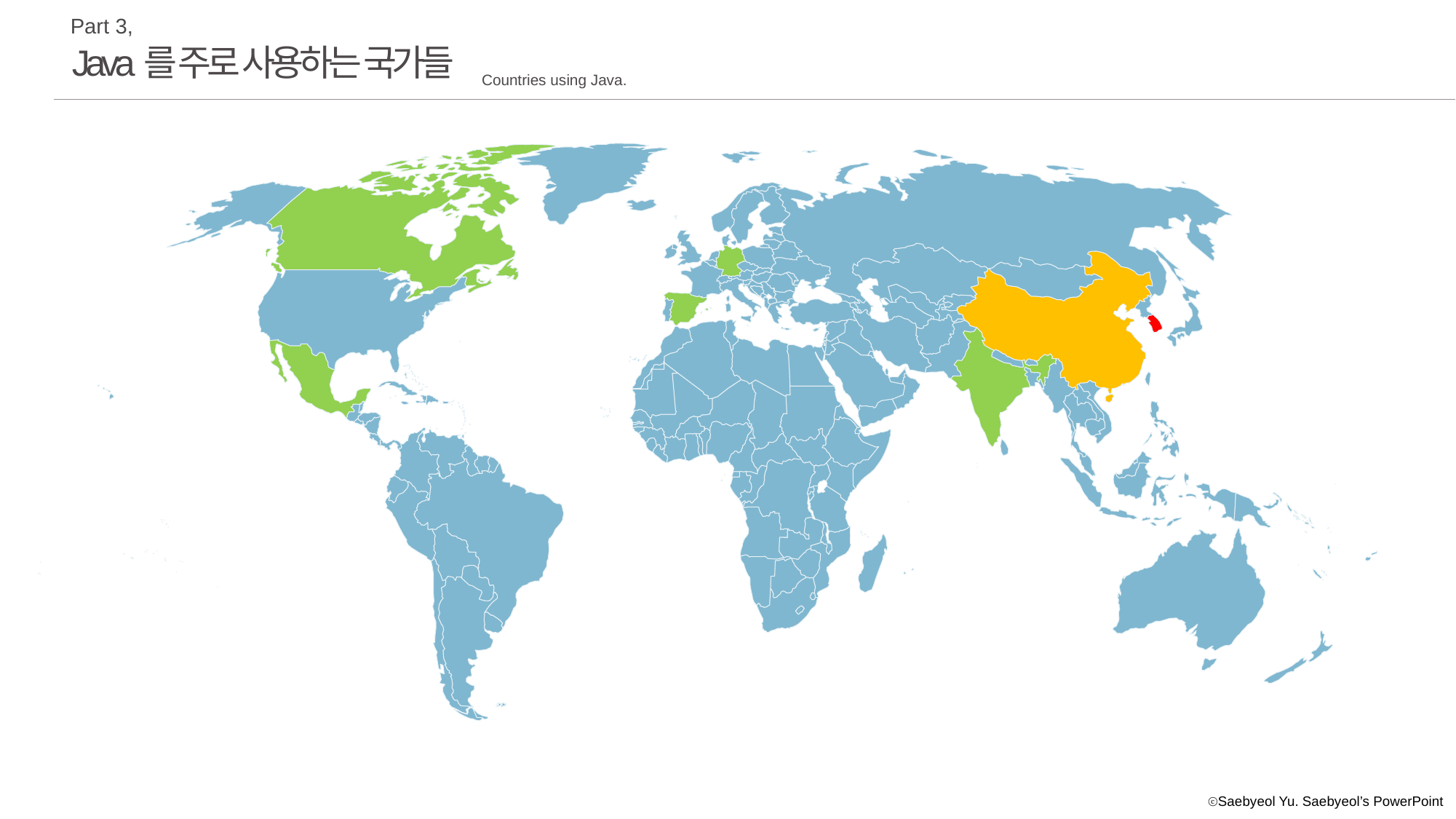

Part 3,
Java를 주로 사용하는 국가들
Countries using Java.